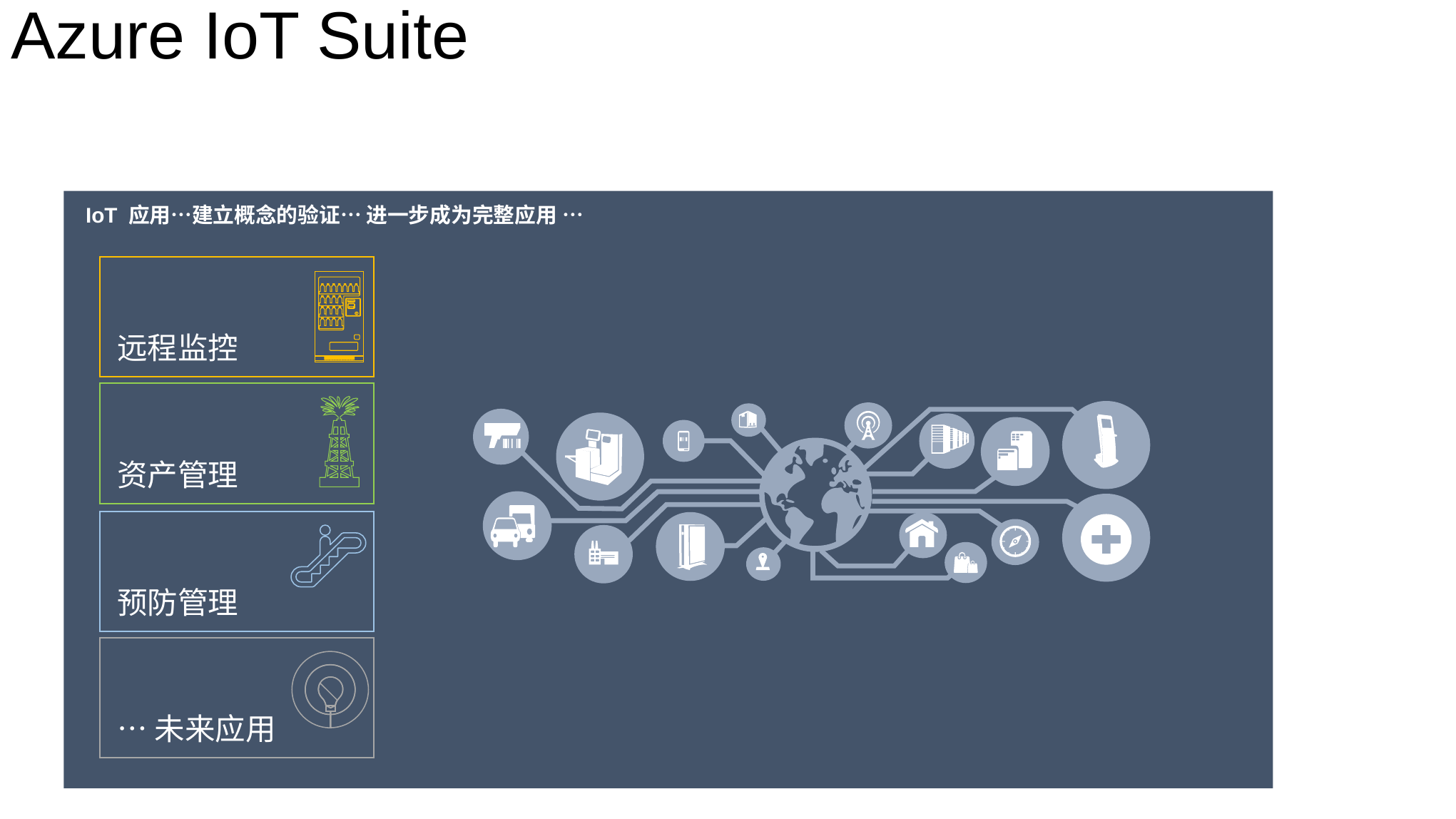

# Azure IoT Suite
IoT 应用…建立概念的验证… 进一步成为完整应用 …

远程监控

资产管理

预防管理

…未来应用